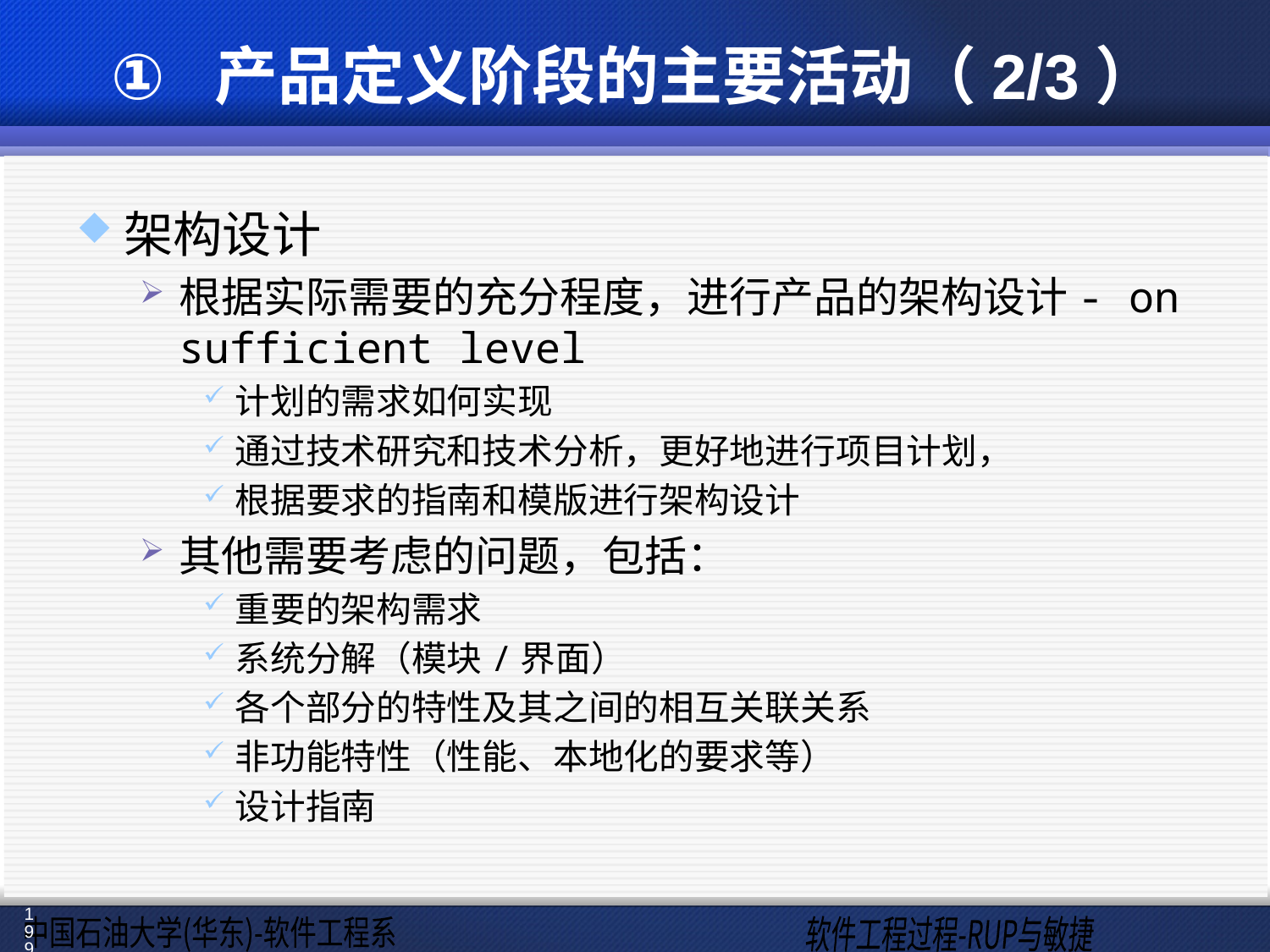

# 产品定义阶段的主要活动（2/3）
架构设计
根据实际需要的充分程度，进行产品的架构设计- on sufficient level
计划的需求如何实现
通过技术研究和技术分析，更好地进行项目计划，
根据要求的指南和模版进行架构设计
其他需要考虑的问题，包括：
重要的架构需求
系统分解（模块/界面）
各个部分的特性及其之间的相互关联关系
非功能特性（性能、本地化的要求等）
设计指南
199